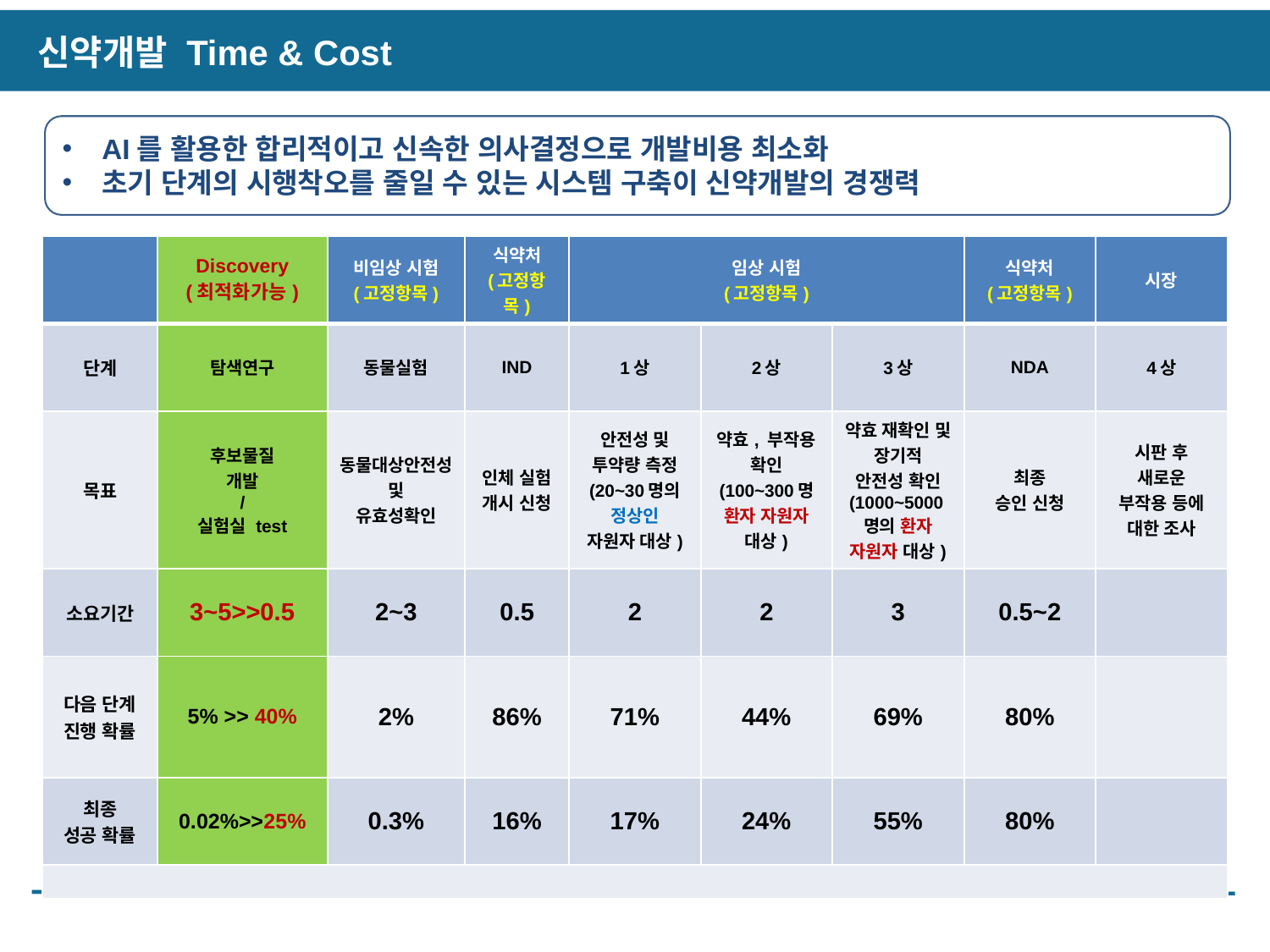

신약개발 Time & Cost
AI를 활용한 합리적이고 신속한 의사결정으로 개발비용 최소화
초기 단계의 시행착오를 줄일 수 있는 시스템 구축이 신약개발의 경쟁력
|  | Discovery (최적화가능) | 비임상 시험 (고정항목) | 식약처 (고정항목) | 임상 시험 (고정항목) |  |  | 식약처 (고정항목) | 시장 |
| --- | --- | --- | --- | --- | --- | --- | --- | --- |
| 단계 | 탐색연구 | 동물실험 | IND | 1상 | 2상 | 3상 | NDA | 4상 |
| 목표 | 후보물질 개발 / 실험실 test | 동물대상안전성 및 유효성확인 | 인체 실험 개시 신청 | 안전성 및 투약량 측정 (20~30명의 정상인 자원자 대상) | 약효, 부작용 확인 (100~300명 환자 자원자 대상) | 약효 재확인 및 장기적 안전성 확인 (1000~5000명의 환자 자원자 대상) | 최종 승인 신청 | 시판 후 새로운 부작용 등에 대한 조사 |
| 소요기간 | 3~5>>0.5 | 2~3 | 0.5 | 2 | 2 | 3 | 0.5~2 |  |
| 다음 단계 진행 확률 | 5% >> 40% | 2% | 86% | 71% | 44% | 69% | 80% |  |
| 최종 성공 확률 | 0.02%>>25% | 0.3% | 16% | 17% | 24% | 55% | 80% |  |
|  |  |  |  |  |  |  |  |  |